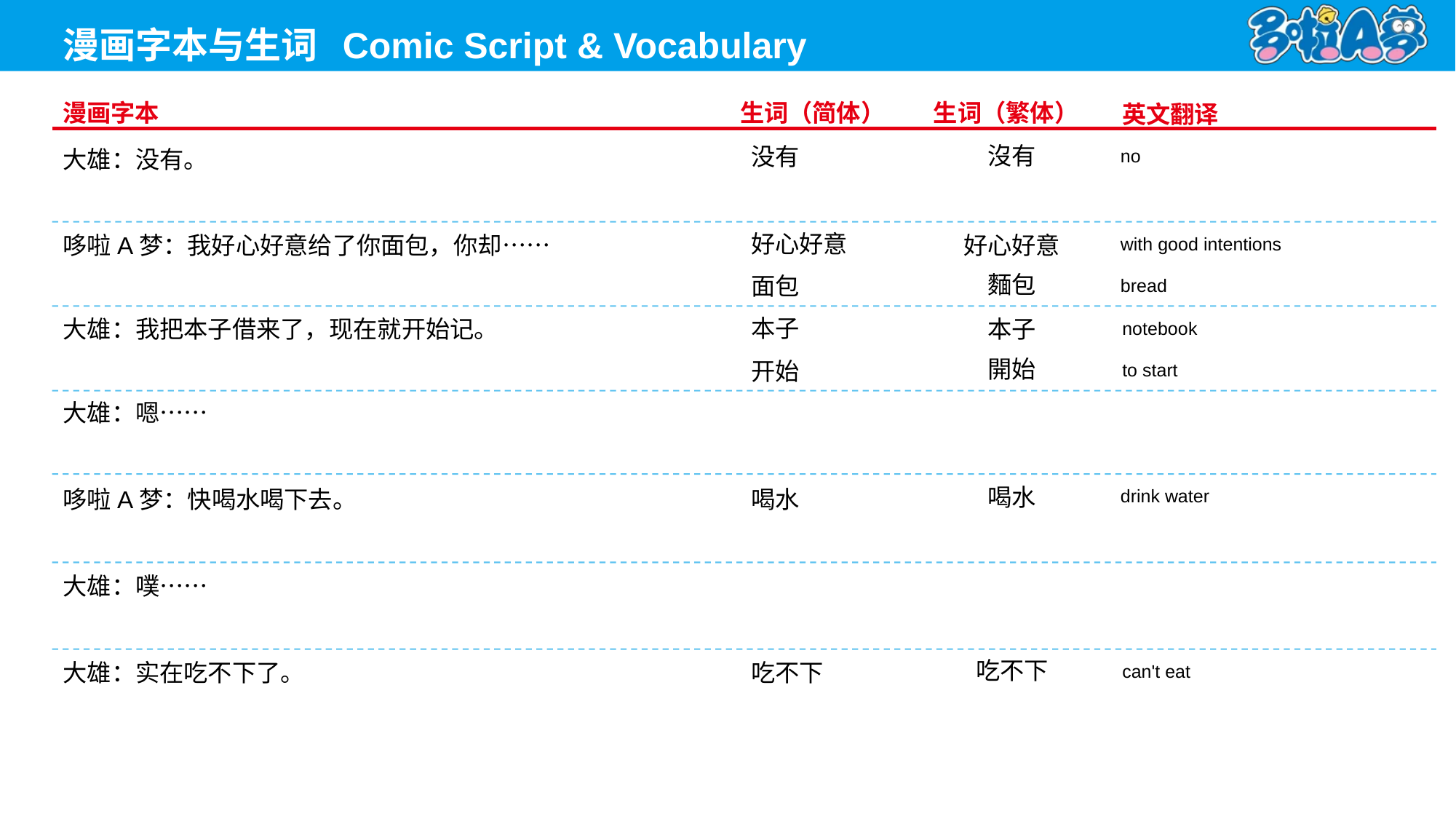

no
沒有
没有
大雄：没有。

with good intentions
好心好意
好心好意
哆啦A梦：我好心好意给了你面包，你却……
麵包
bread
面包
notebook
本子
本子
大雄：我把本子借来了，现在就开始记。
開始
to start
开始

大雄：嗯……

drink water
喝水
喝水
哆啦A梦：快喝水喝下去。

大雄：噗……

吃不下
can't eat
吃不下
大雄：实在吃不下了。